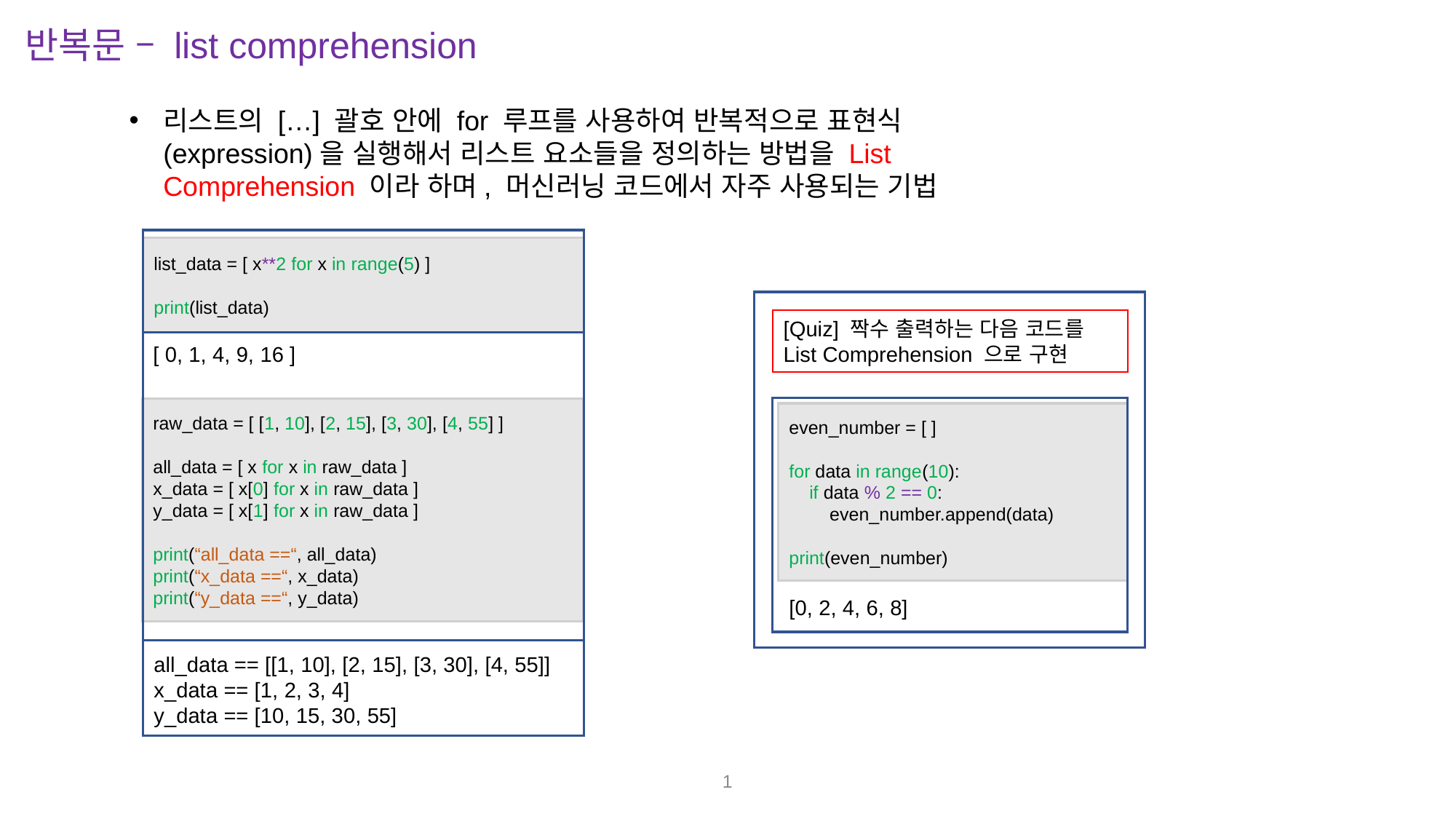

반복문 – list comprehension
리스트의 […] 괄호 안에 for 루프를 사용하여 반복적으로 표현식
(expression)을 실행해서 리스트 요소들을 정의하는 방법을 List
Comprehension 이라 하며, 머신러닝 코드에서 자주 사용되는 기법

list_data = [ x**2 for x in range(5) ]

print(list_data)
[ 0, 1, 4, 9, 16 ]

raw_data = [ [1, 10], [2, 15], [3, 30], [4, 55] ]

all_data = [ x for x in raw_data ]
x_data = [ x[0] for x in raw_data ]
y_data = [ x[1] for x in raw_data ]

print(“all_data ==“, all_data)
print(“x_data ==“, x_data)
print(“y_data ==“, y_data)
all_data == [[1, 10], [2, 15], [3, 30], [4, 55]]
x_data == [1, 2, 3, 4]
y_data == [10, 15, 30, 55]

[Quiz] 짝수 출력하는 다음 코드를
List Comprehension 으로 구현

even_number = [ ]

for data in range(10):
    if data % 2 == 0:
        even_number.append(data)

print(even_number)
[0, 2, 4, 6, 8]
1